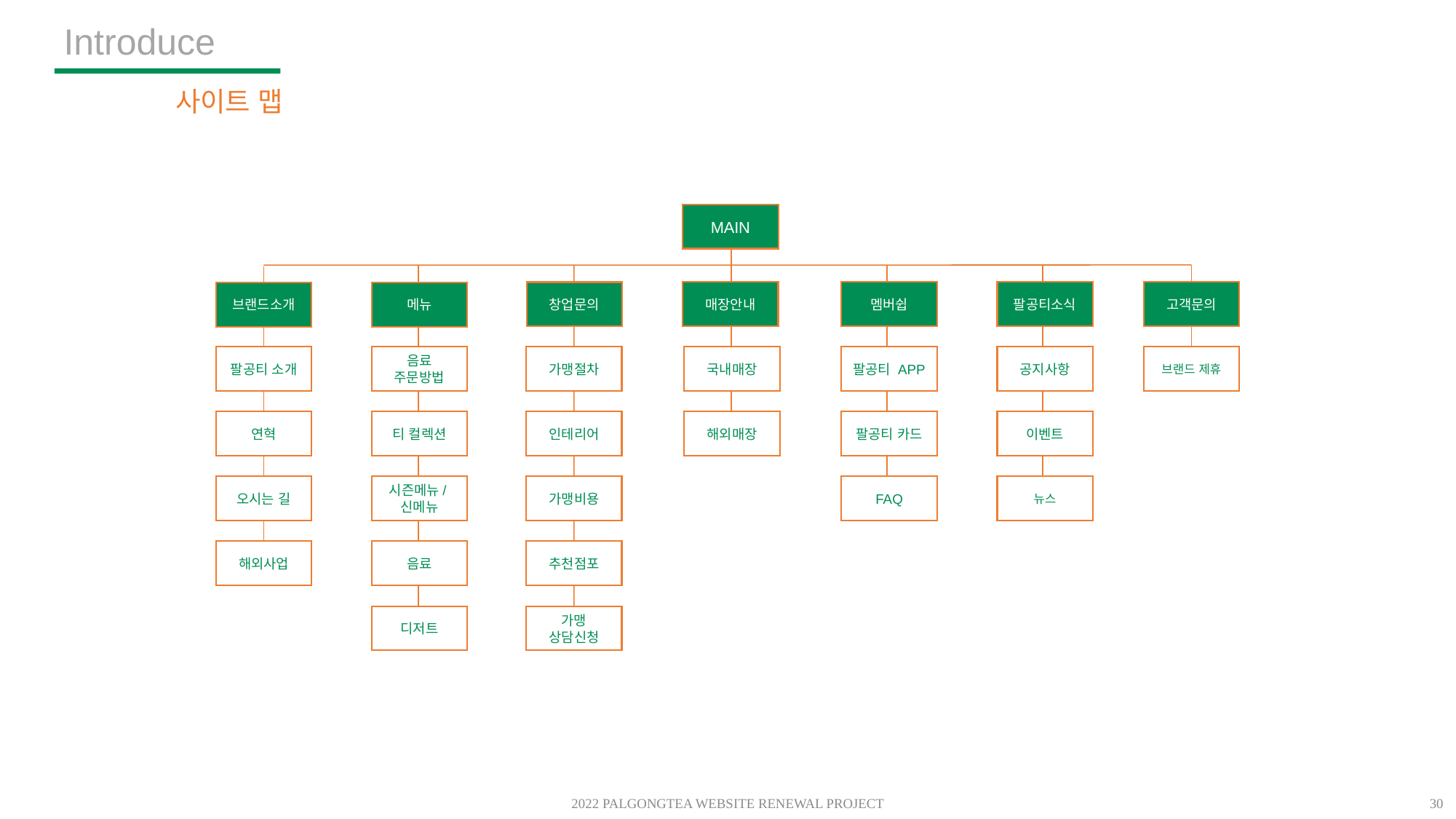

Introduce

사이트 맵
MAIN
매장안내
멤버쉽
팔공티소식
고객문의
창업문의
브랜드소개
메뉴
팔공티 소개
국내매장
팔공티 APP
공지사항
음료
주문방법
가맹절차
브랜드 제휴
해외매장
팔공티 카드
이벤트
연혁
티 컬렉션
인테리어
FAQ
뉴스
오시는 길
시즌메뉴/신메뉴
가맹비용
해외사업
음료
추천점포
디저트
가맹
상담신청
2022 PALGONGTEA WEBSITE RENEWAL PROJECT
30